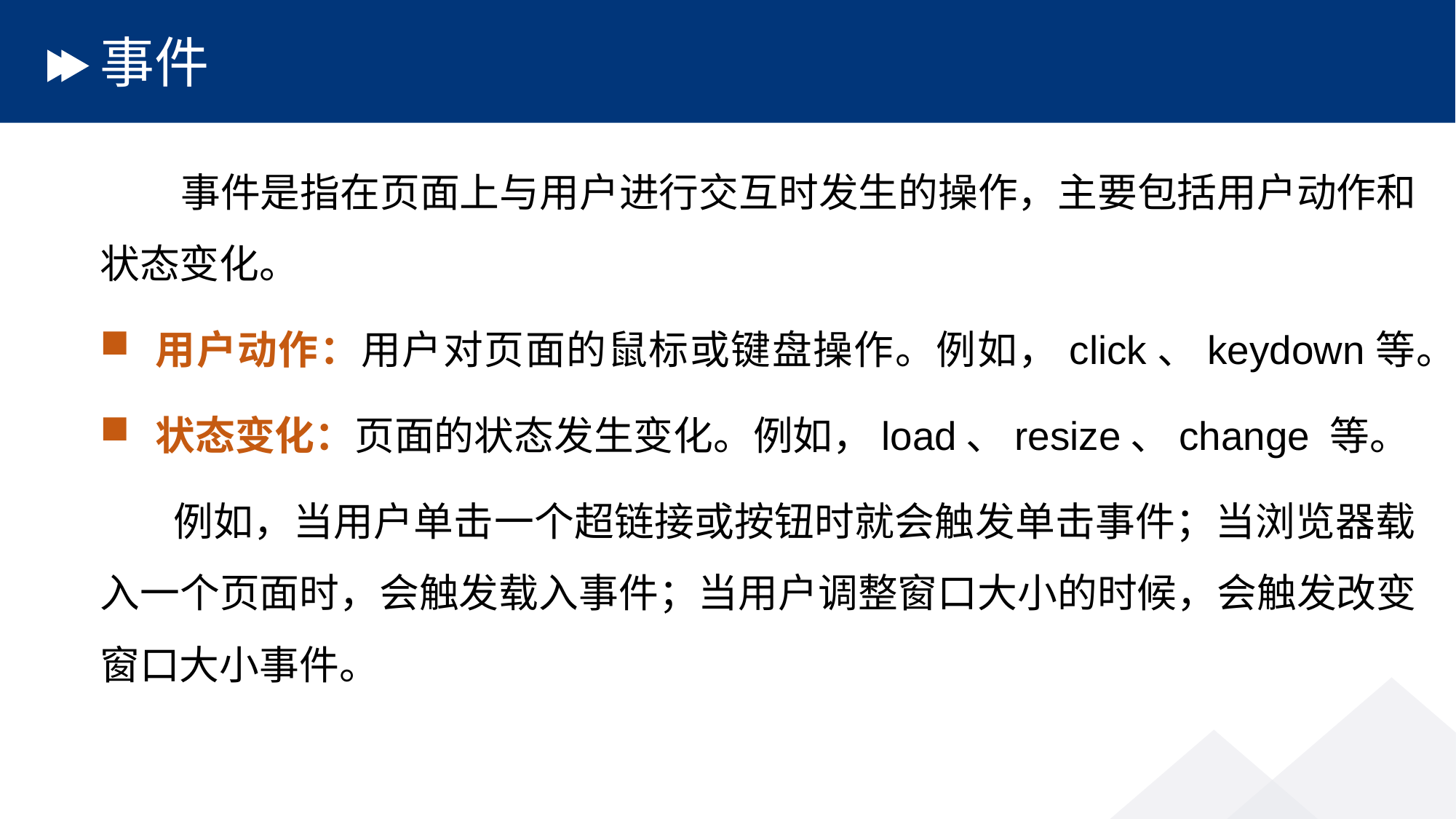

# 事件
        事件是指在页面上与用户进行交互时发生的操作，主要包括用户动作和状态变化。
用户动作：用户对页面的鼠标或键盘操作。例如，click、keydown等。
状态变化：页面的状态发生变化。例如，load、resize、change 等。
       例如，当用户单击一个超链接或按钮时就会触发单击事件；当浏览器载入一个页面时，会触发载入事件；当用户调整窗口大小的时候，会触发改变窗口大小事件。